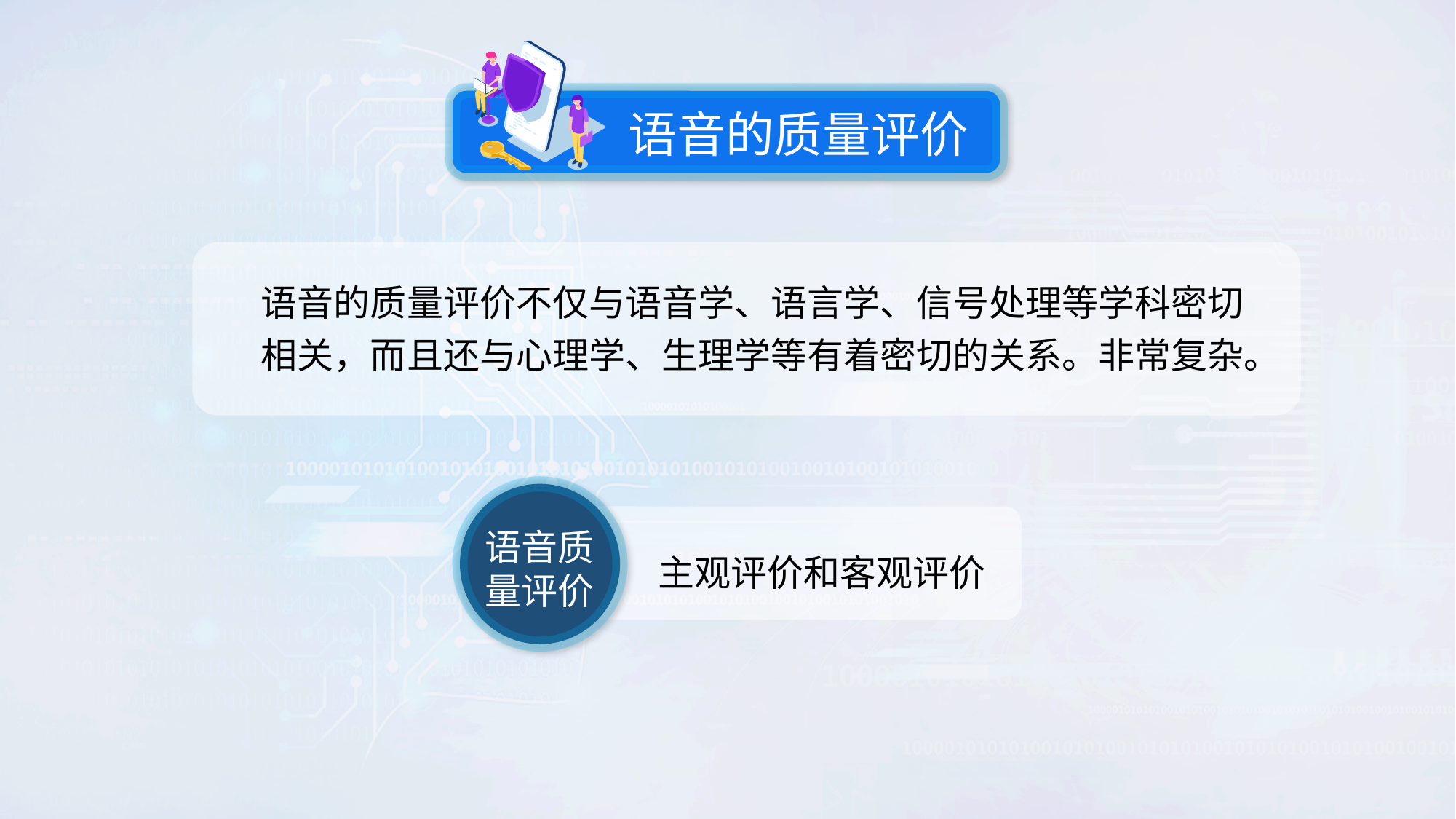

语音的质量评价

语音的质量评价不仅与语音学、语言学、信号处理等学科密切相关，而且还与心理学、生理学等有着密切的关系。非常复杂。

语音质
量评价

主观评价和客观评价